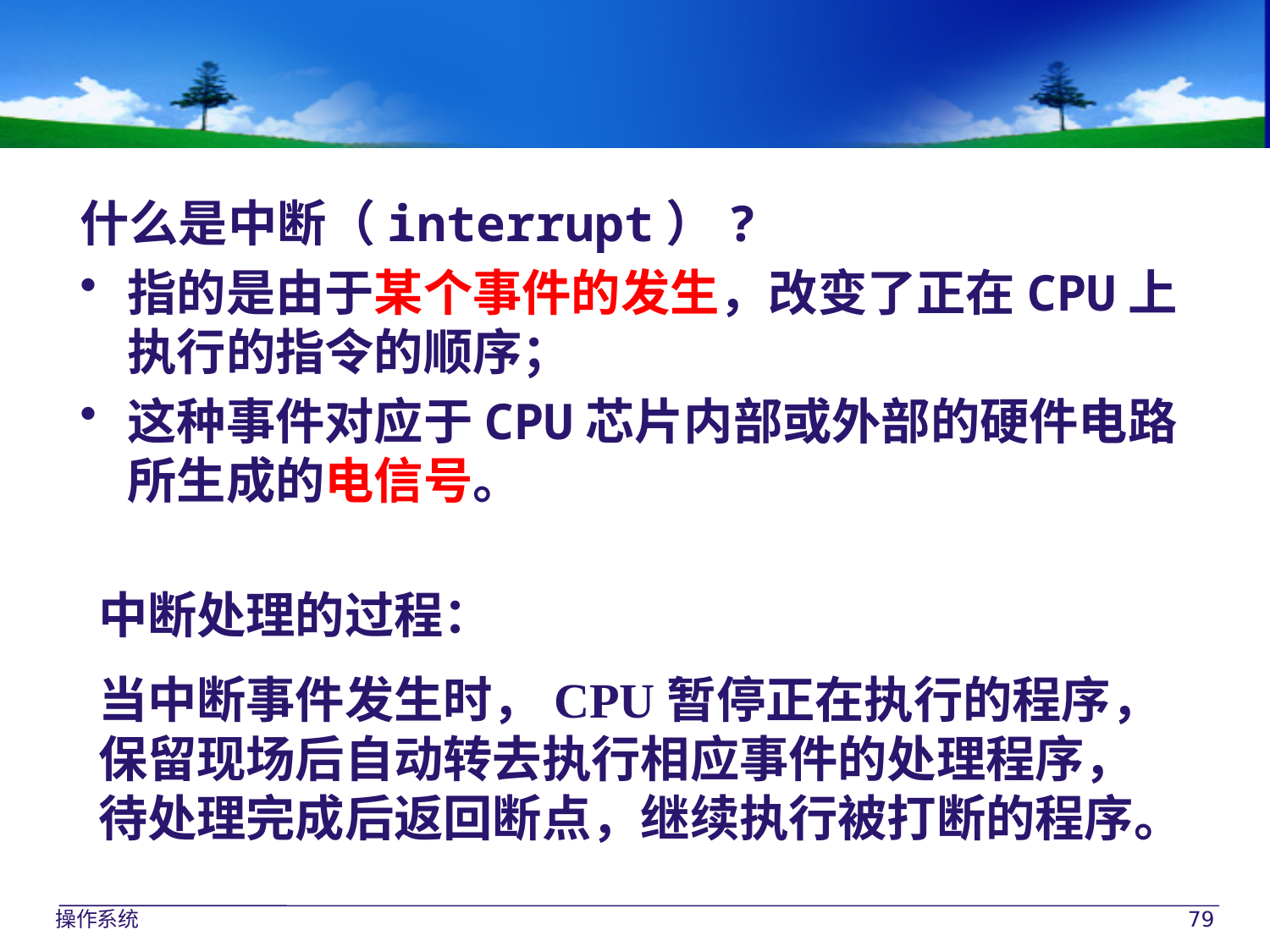

什么是中断（interrupt）?
指的是由于某个事件的发生，改变了正在CPU上
执行的指令的顺序；
这种事件对应于CPU芯片内部或外部的硬件电路
所生成的电信号。
中断处理的过程：
当中断事件发生时，CPU暂停正在执行的程序，
保留现场后自动转去执行相应事件的处理程序，
待处理完成后返回断点，继续执行被打断的程序。
操作系统
79